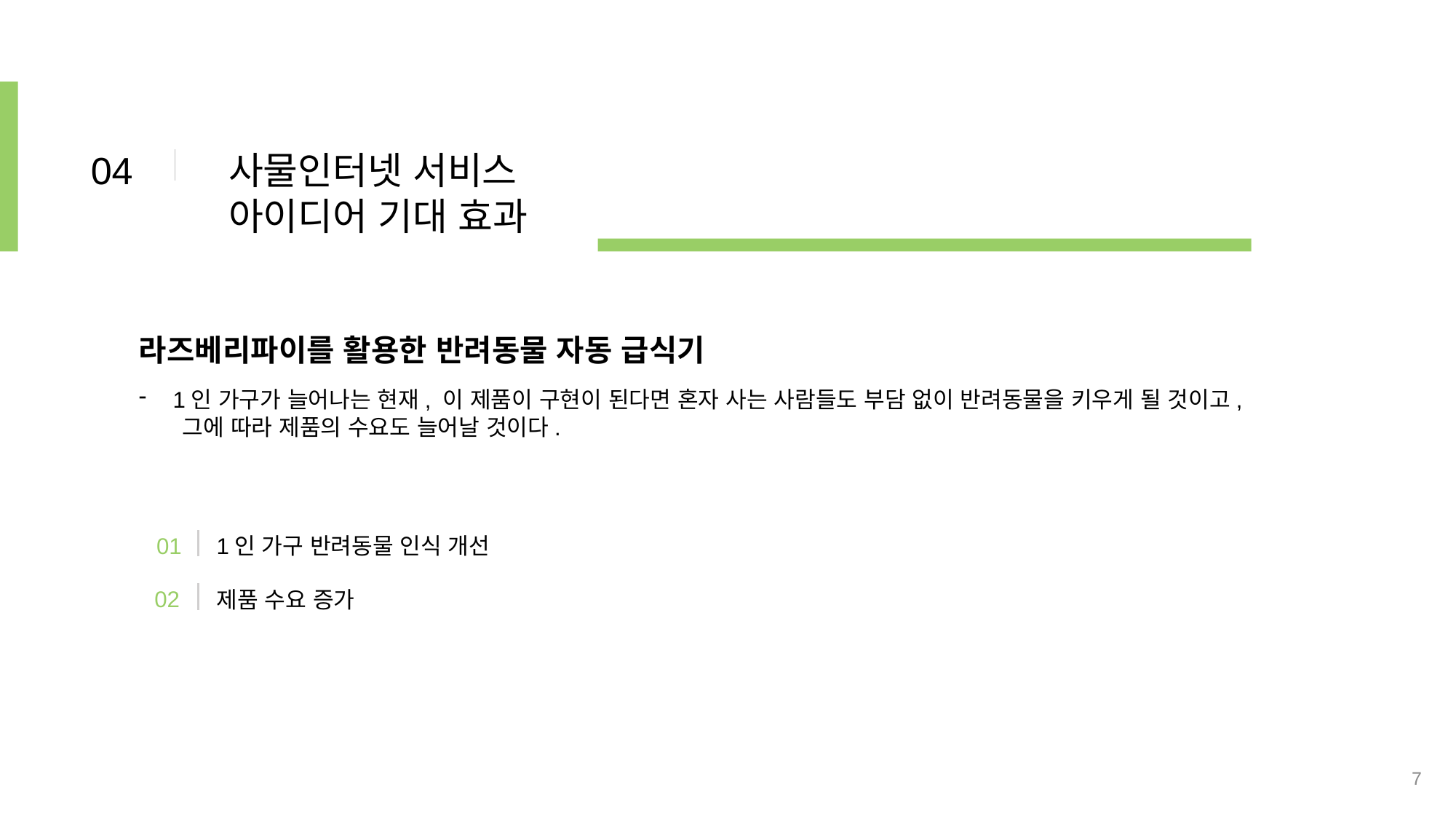

04
사물인터넷 서비스
아이디어 기대 효과

라즈베리파이를 활용한 반려동물 자동 급식기

1인 가구가 늘어나는 현재, 이 제품이 구현이 된다면 혼자 사는 사람들도 부담 없이 반려동물을 키우게 될 것이고,
      그에 따라 제품의 수요도 늘어날 것이다.
01
1인 가구 반려동물 인식 개선
02
제품 수요 증가
7